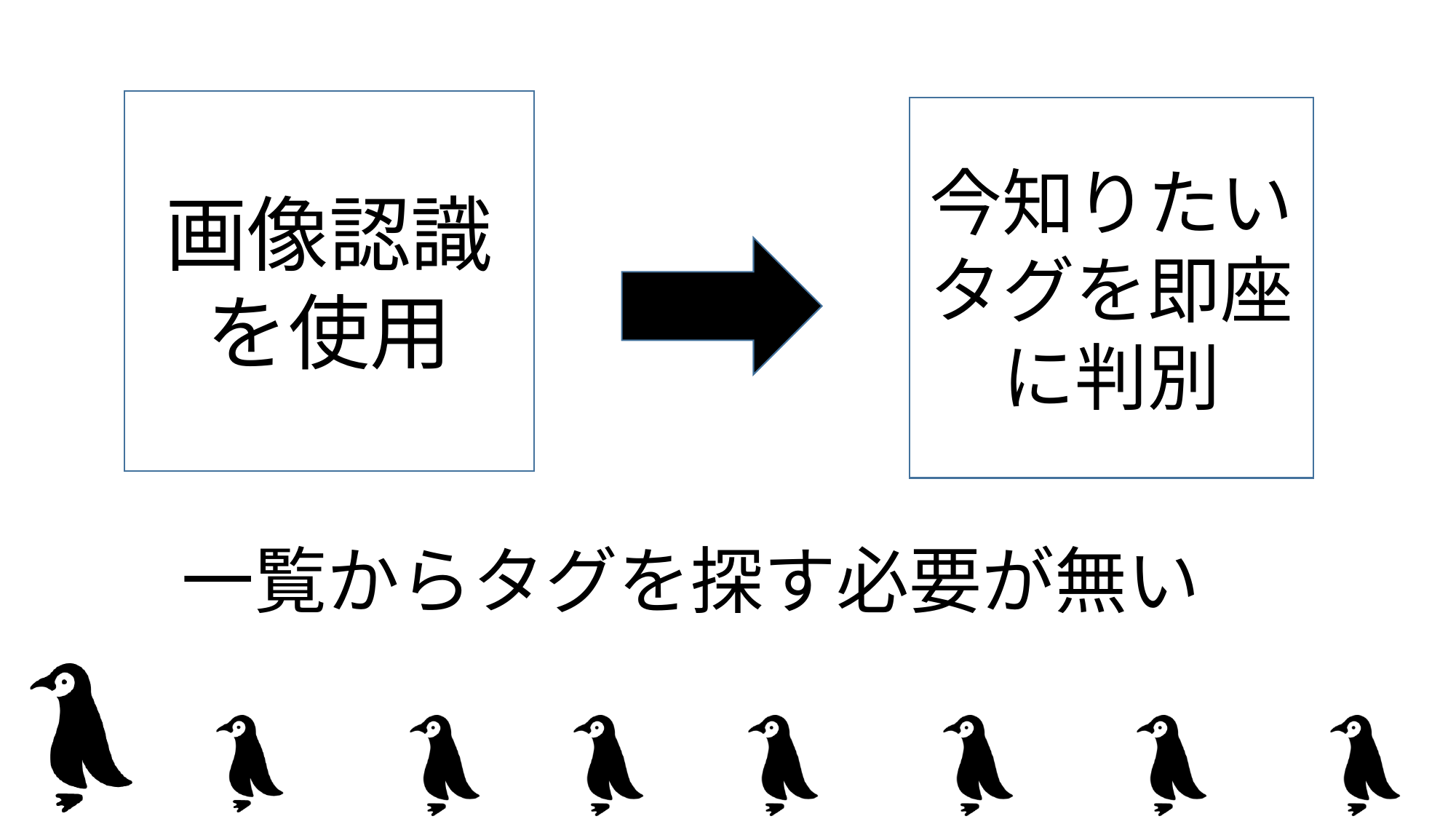

画像認識を使用
今知りたいタグを即座に判別

一覧からタグを探す必要が無い